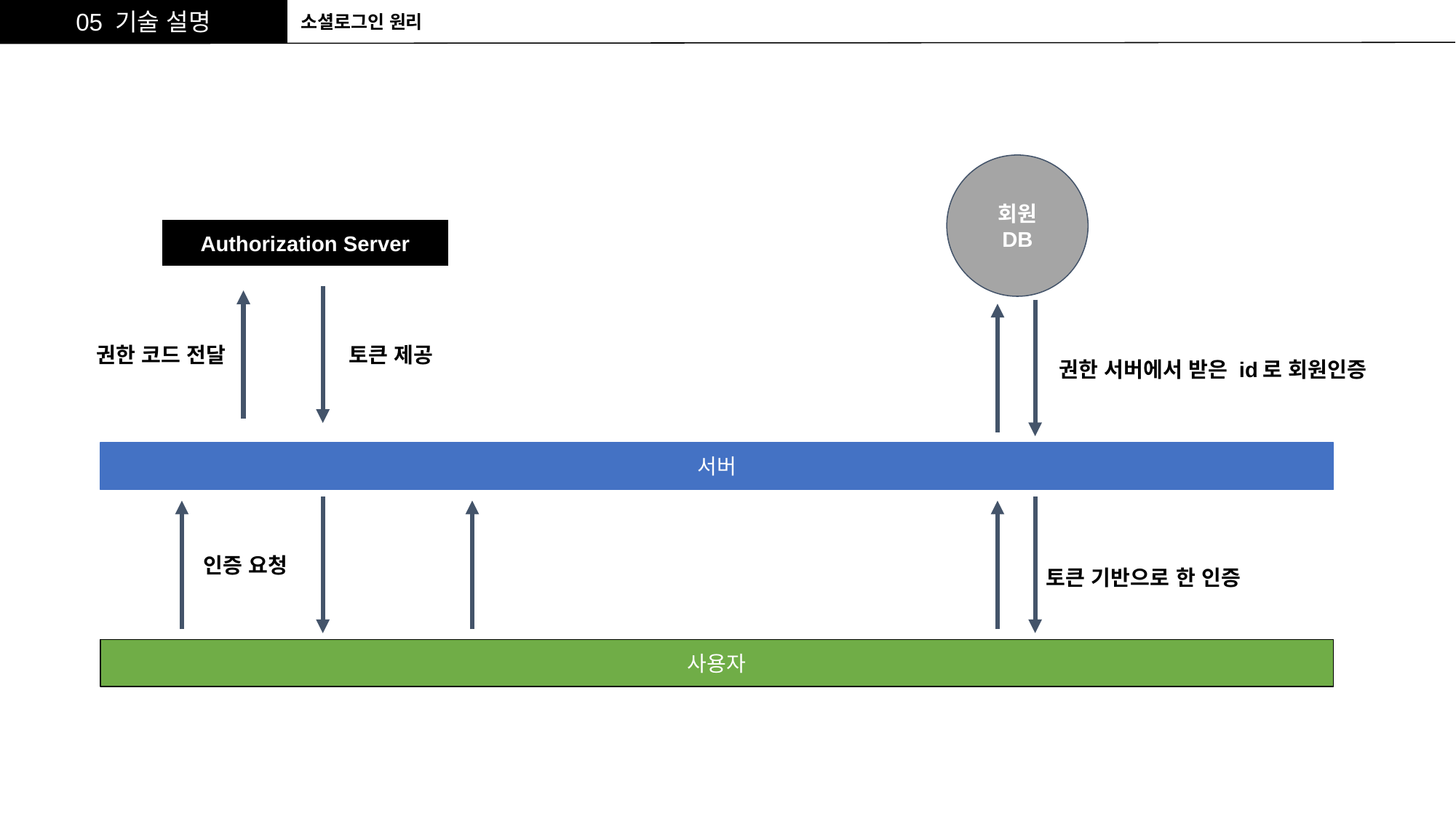

05 기술 설명
소셜로그인 원리
회원
DB
Authorization Server
권한 코드 전달
토큰 제공
권한 서버에서 받은 id로 회원인증
서버
인증 요청
토큰 기반으로 한 인증
사용자